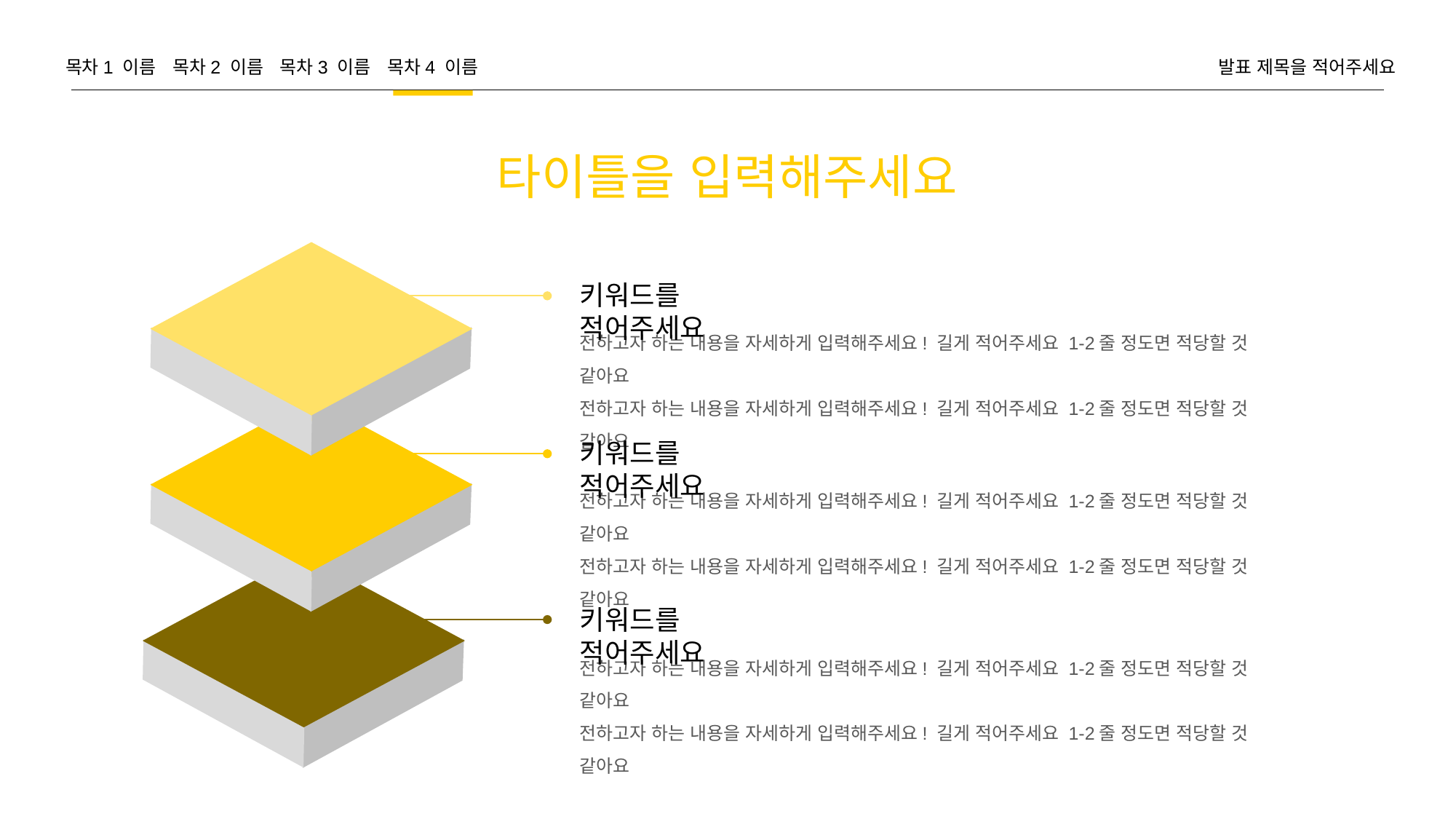

목차1 이름
목차2 이름
목차3 이름
목차4 이름
발표 제목을 적어주세요

타이틀을 입력해주세요

키워드를 적어주세요
전하고자 하는 내용을 자세하게 입력해주세요! 길게 적어주세요 1-2줄 정도면 적당할 것 같아요
전하고자 하는 내용을 자세하게 입력해주세요! 길게 적어주세요 1-2줄 정도면 적당할 것 같아요

키워드를 적어주세요
전하고자 하는 내용을 자세하게 입력해주세요! 길게 적어주세요 1-2줄 정도면 적당할 것 같아요
전하고자 하는 내용을 자세하게 입력해주세요! 길게 적어주세요 1-2줄 정도면 적당할 것 같아요

키워드를 적어주세요
전하고자 하는 내용을 자세하게 입력해주세요! 길게 적어주세요 1-2줄 정도면 적당할 것 같아요
전하고자 하는 내용을 자세하게 입력해주세요! 길게 적어주세요 1-2줄 정도면 적당할 것 같아요